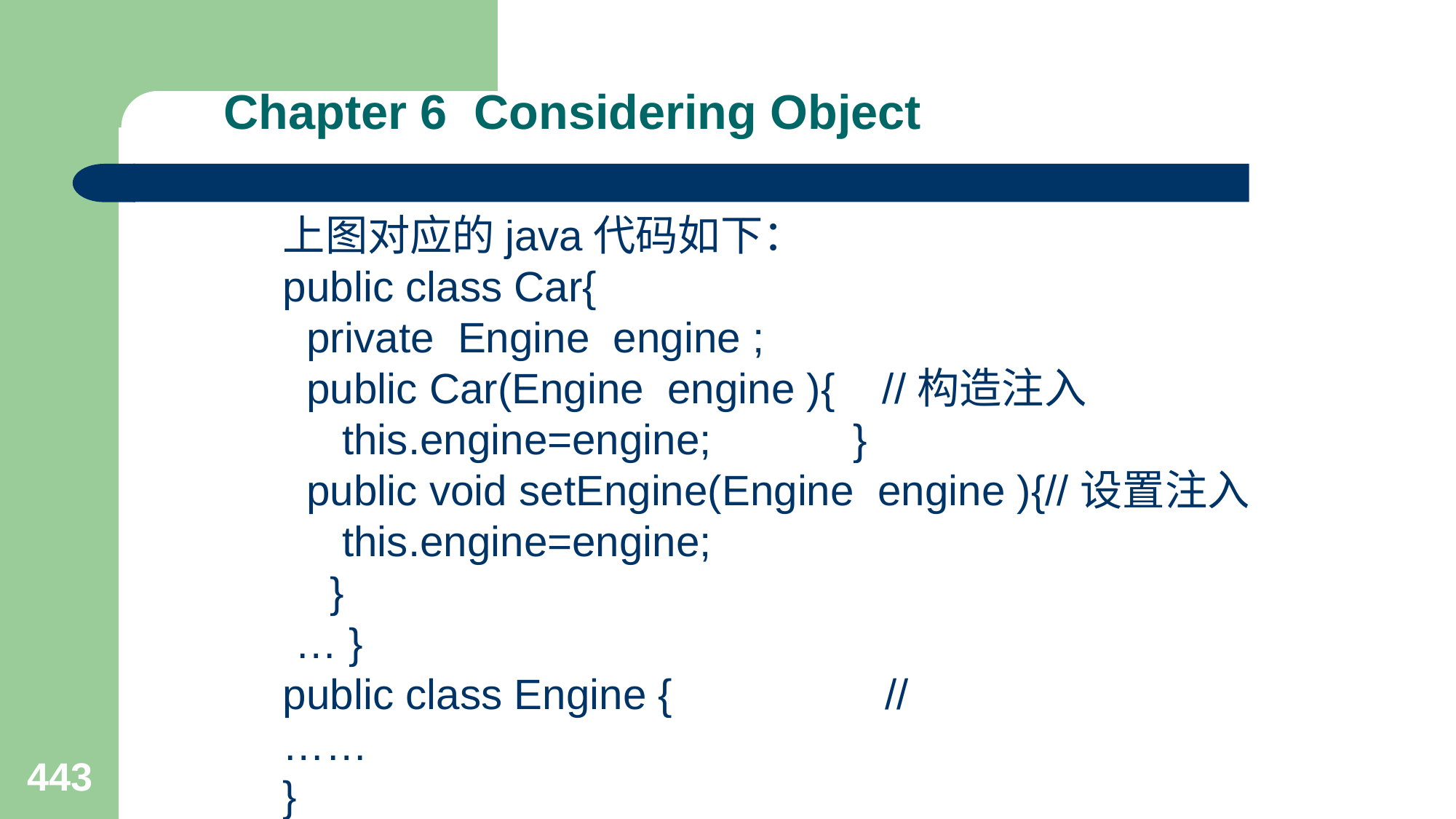

# Chapter 6  Considering Object
上图对应的java代码如下：
public class Car{
  private  Engine  engine ;
  public Car(Engine  engine ){    //构造注入
     this.engine=engine;            }
  public void setEngine(Engine  engine ){//设置注入
     this.engine=engine;
    }
 … }
public class Engine {                  //
……
}
443